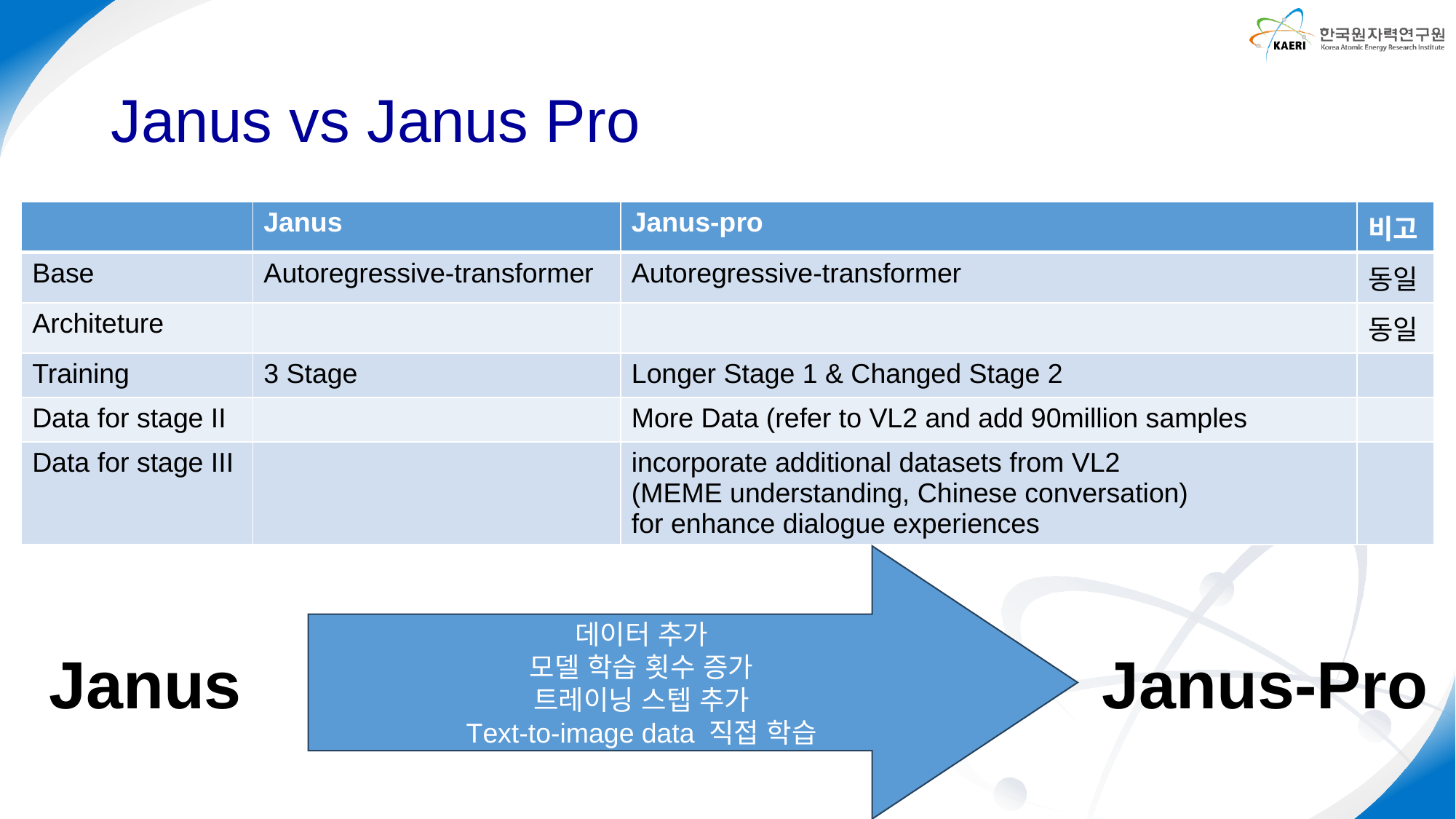

# Janus vs Janus Pro
|  | Janus | Janus-pro | 비고 |
| --- | --- | --- | --- |
| Base | Autoregressive-transformer | Autoregressive-transformer | 동일 |
| Architeture |  |  | 동일 |
| Training | 3 Stage | Longer Stage 1 & Changed Stage 2 |  |
| Data for stage II |  | More Data (refer to VL2 and add 90million samples |  |
| Data for stage III |  | incorporate additional datasets from VL2 (MEME understanding, Chinese conversation) for enhance dialogue experiences |  |
데이터 추가
모델 학습 횟수 증가
트레이닝 스텝 추가
Text-to-image data 직접 학습
Janus-Pro
Janus